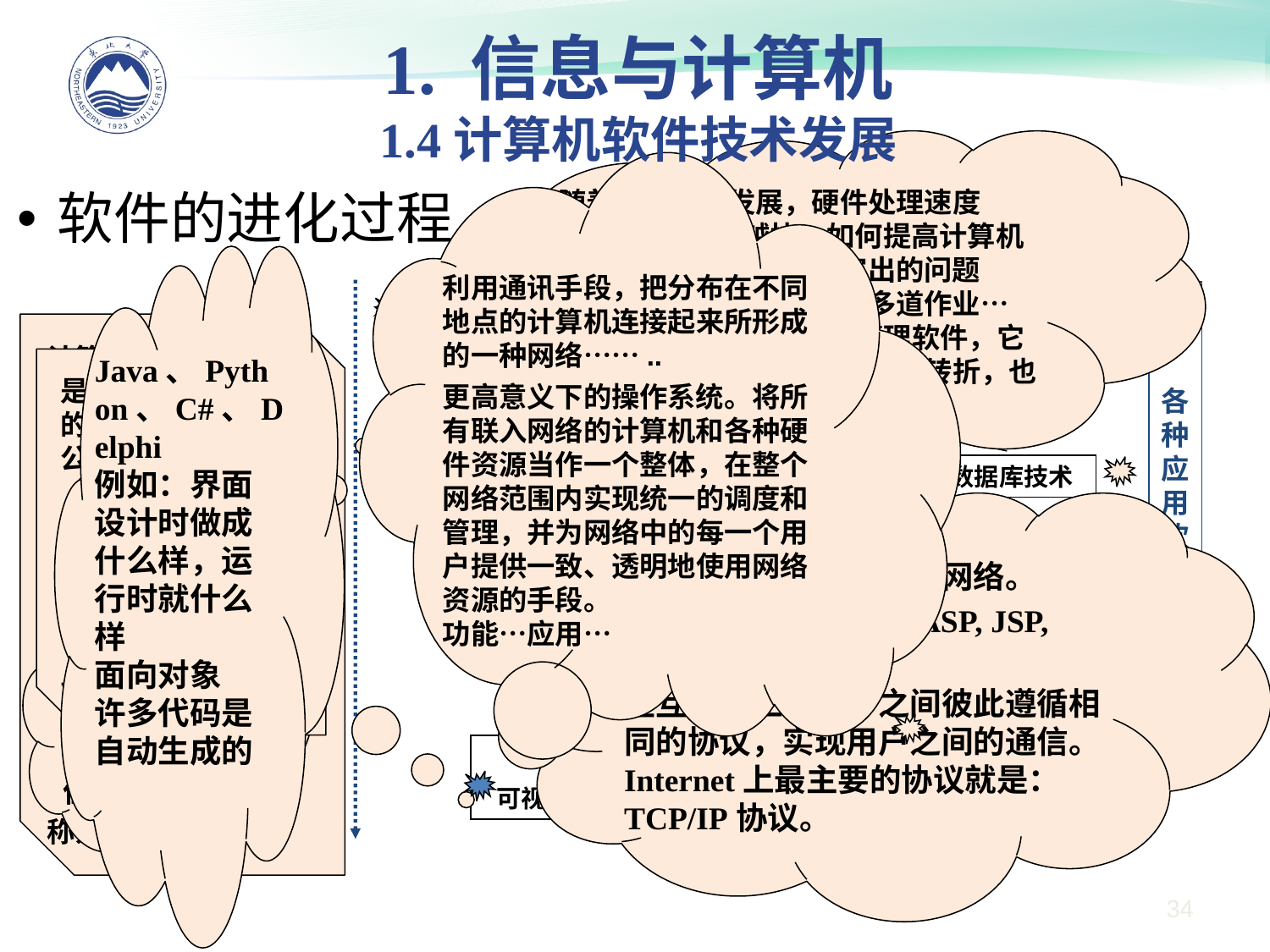

1. 信息与计算机
1.4计算机软件技术发展
随着计算机的发展，硬件处理速度（CPU）越来越快，如何提高计算机的效率，成为一个非常突出的问题
人工干预、速度不匹配、多道作业…
OS是一种资源的调度与管理软件，它的出现是软件发展的一个重大转折，也是计算机系统的一个重大转折。
利用通讯手段，把分布在不同地点的计算机连接起来所形成的一种网络……..
更高意义下的操作系统。将所有联入网络的计算机和各种硬件资源当作一个整体，在整个网络范围内实现统一的调度和管理，并为网络中的每一个用户提供一致、透明地使用网络资源的手段。
功能…应用…
软件的进化过程
Java、Python、C#、Delphi
例如：界面设计时做成什么样，运行时就什么样
面向对象
许多代码是自动生成的

时间
局域网
网络操作系统
各种应用软件
机器语言

操作系统

汇编语言

数据库技术
高级语言
（编译、解释）

互联网
（Internet）
第四代
可视化编程语言

计算机可以为我们做很多工作，如查询、上网。但计算机本身只认识两个数：0、1；只会干两件事：读、写。它所实现的所有功能，都是通过最笨的方式干这两件最简单的事儿，只不过速度快而已。
由0、1可以构成不同的数字组合，例如“80”、“81”等分别代表不同的意义，称为~
OS的进一步发展，就进入了网络和数据库的应用阶段
管理数据的软件，如
Oracle,  Sybase,  SQLServer…优点…

是由表达各种意义的“词”和“数学公式”按一定的“语法规则”组成。
种类繁多
C、C++、Fortran

面向过程

网络的集合体、网络的网络。
JAVA, HTML, XML, ASP, JSP, PHP, .NET, …..
在互联网上，用户之间彼此遵循相同的协议，实现用户之间的通信。Internet上最主要的协议就是：TCP/IP协议。

用不同的指令符号来表示机器指令。如：LDA、ADD、JP等
但需要翻译

34